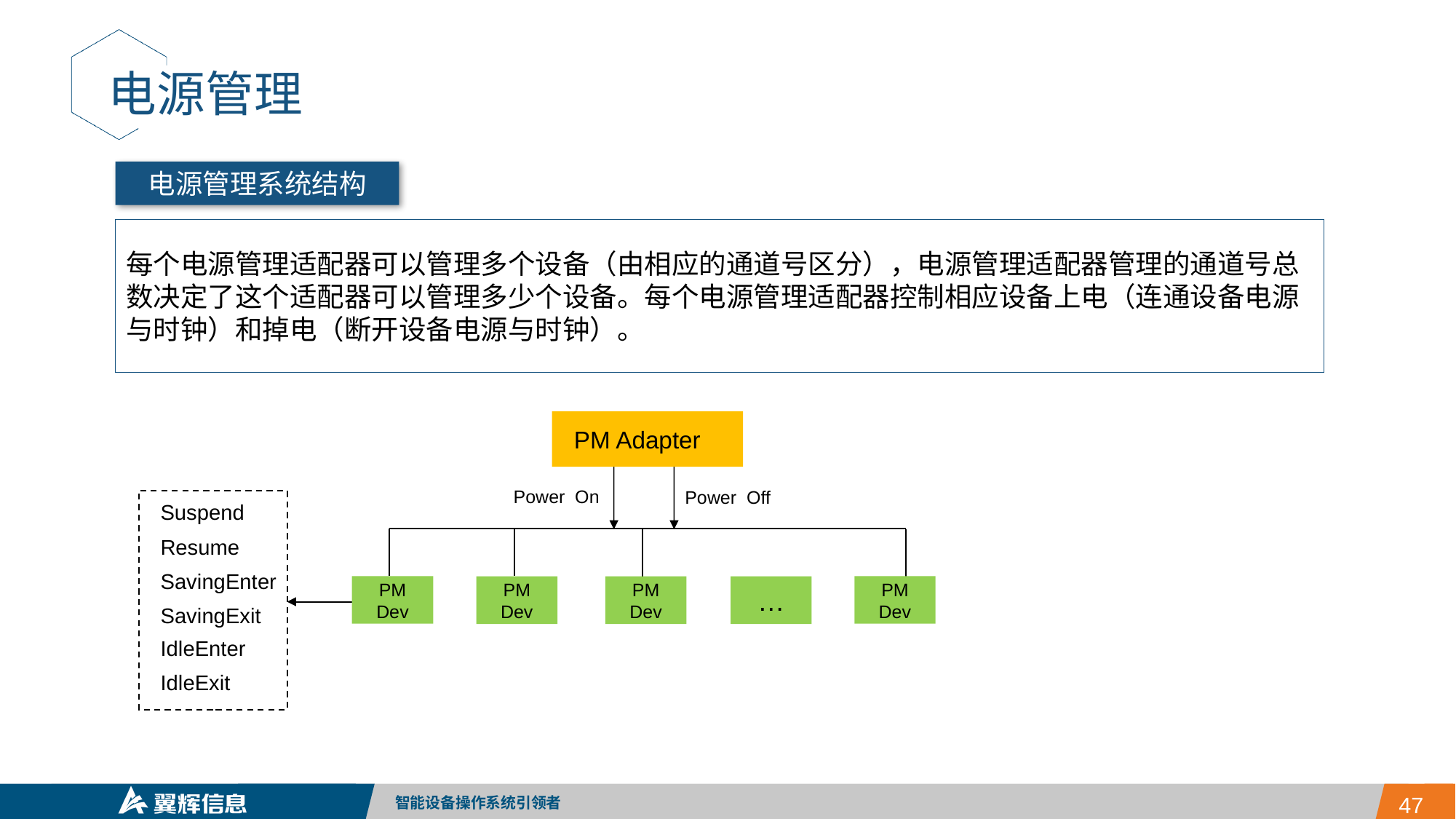

电源管理
电源管理系统结构
每个电源管理适配器可以管理多个设备（由相应的通道号区分），电源管理适配器管理的通道号总数决定了这个适配器可以管理多少个设备。每个电源管理适配器控制相应设备上电（连通设备电源与时钟）和掉电（断开设备电源与时钟）。
PM Adapter

Power  On
Power  Off
Suspend

Resume
SavingEnter
SavingExit
IdleEnter
IdleExit
PM Dev
PM Dev
PM Dev
PM Dev
…